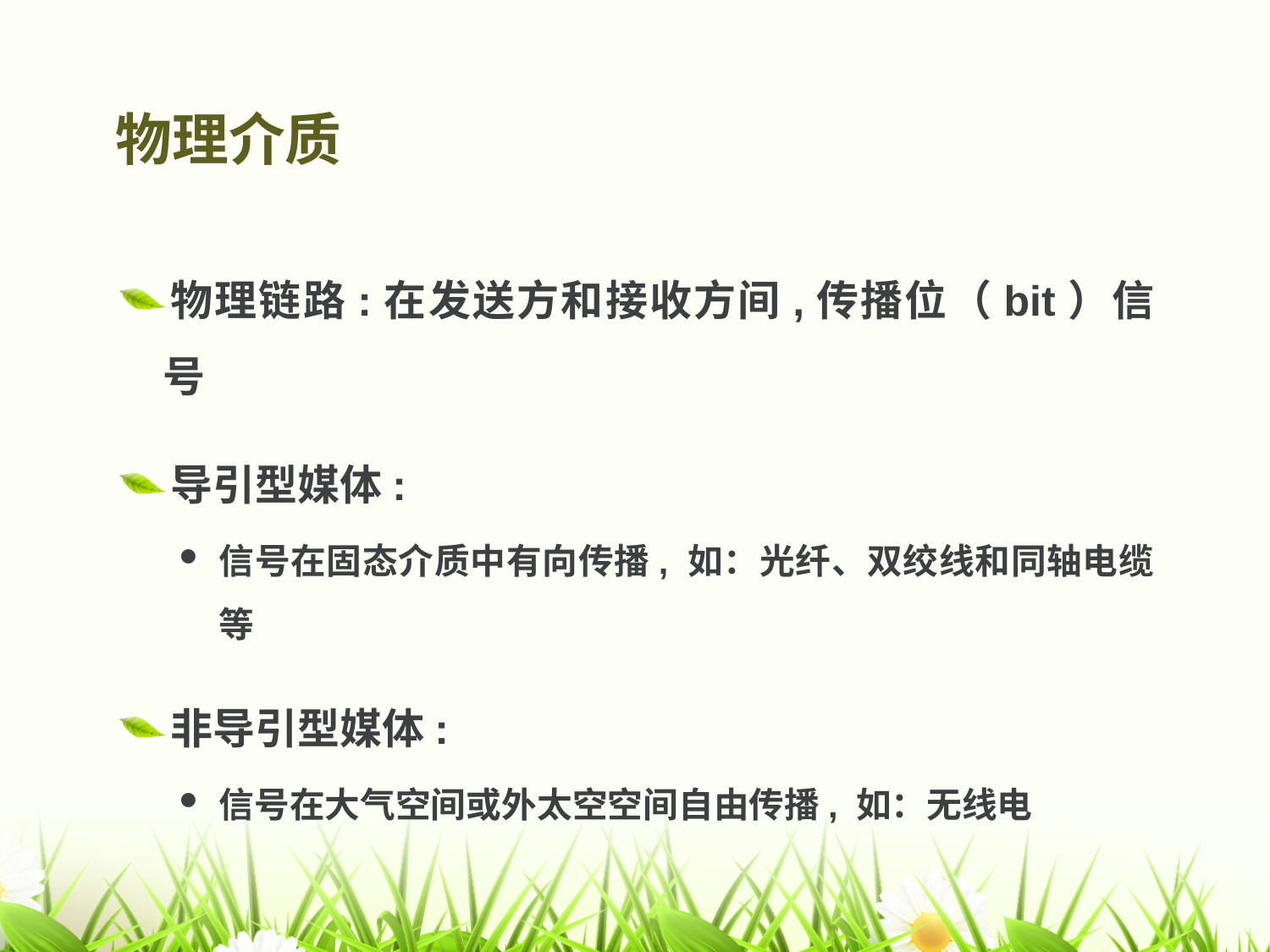

# 物理介质
物理链路:在发送方和接收方间,传播位（bit）信号
导引型媒体:
信号在固态介质中有向传播, 如：光纤、双绞线和同轴电缆等
非导引型媒体:
信号在大气空间或外太空空间自由传播, 如：无线电